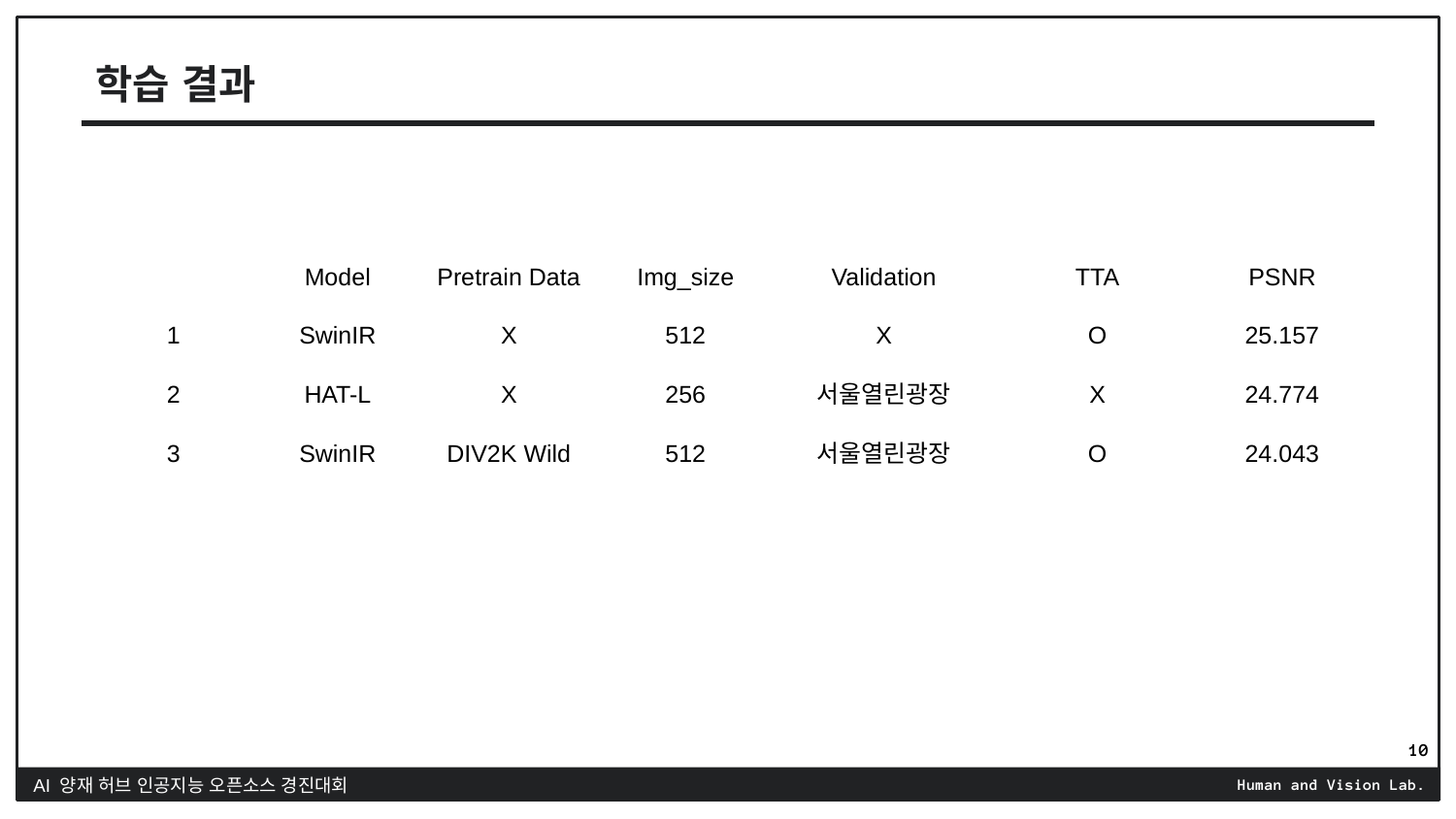

# 학습 결과
|  | Model | Pretrain Data | Img\_size | Validation | TTA | PSNR |
| --- | --- | --- | --- | --- | --- | --- |
| 1 | SwinIR | X | 512 | X | O | 25.157 |
| 2 | HAT-L | X | 256 | 서울열린광장 | X | 24.774 |
| 3 | SwinIR | DIV2K Wild | 512 | 서울열린광장 | O | 24.043 |
10

AI 양재 허브 인공지능 오픈소스 경진대회